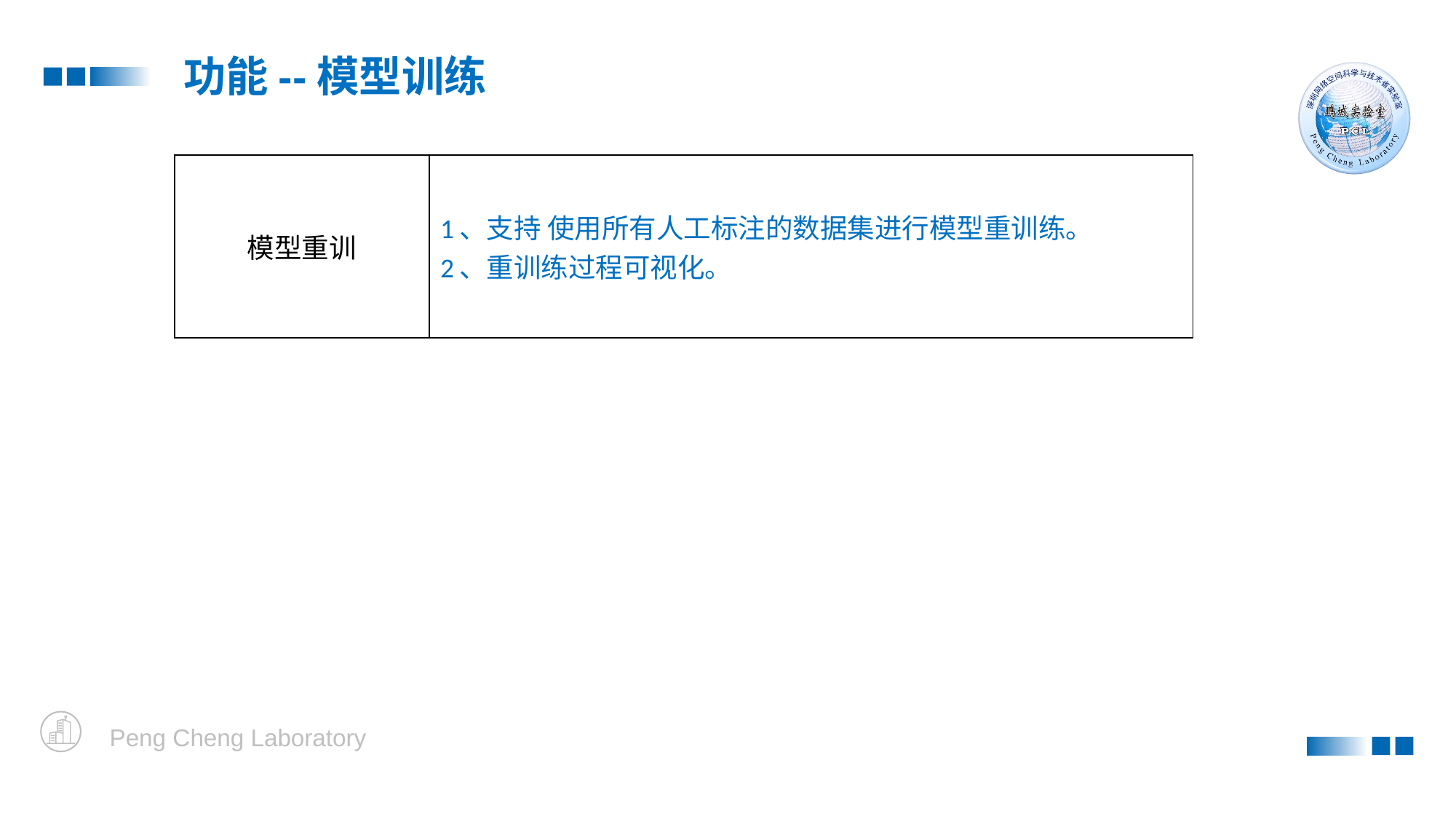

功能--模型训练
| 模型重训 | 1、支持 使用所有人工标注的数据集进行模型重训练。 2、重训练过程可视化。 |
| --- | --- |